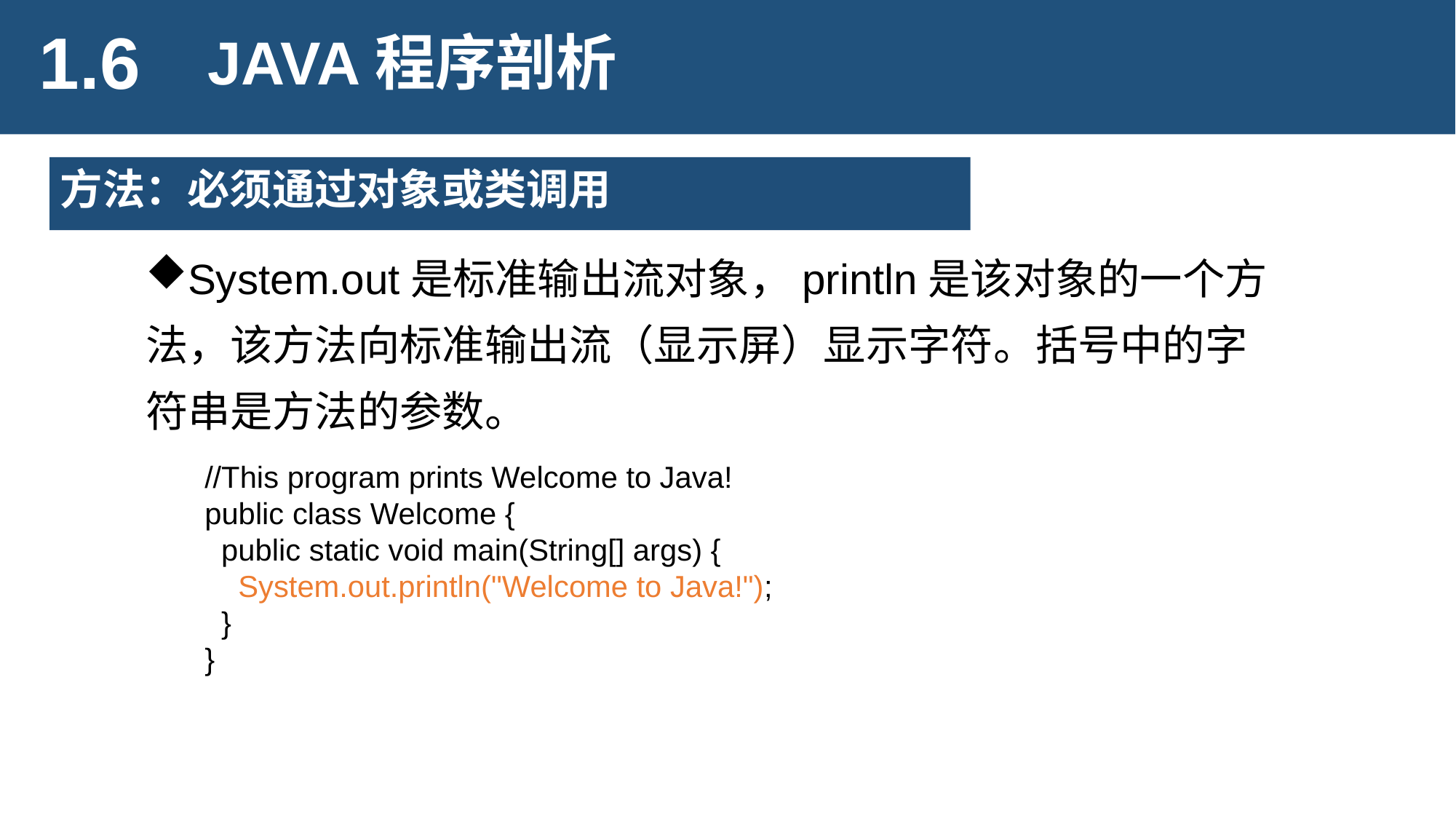

1.6
JAVA程序剖析
方法：必须通过对象或类调用
System.out是标准输出流对象，println是该对象的一个方法，该方法向标准输出流（显示屏）显示字符。括号中的字符串是方法的参数。

//This program prints Welcome to Java!
public class Welcome {
  public static void main(String[] args) {
    System.out.println("Welcome to Java!");
  }
}